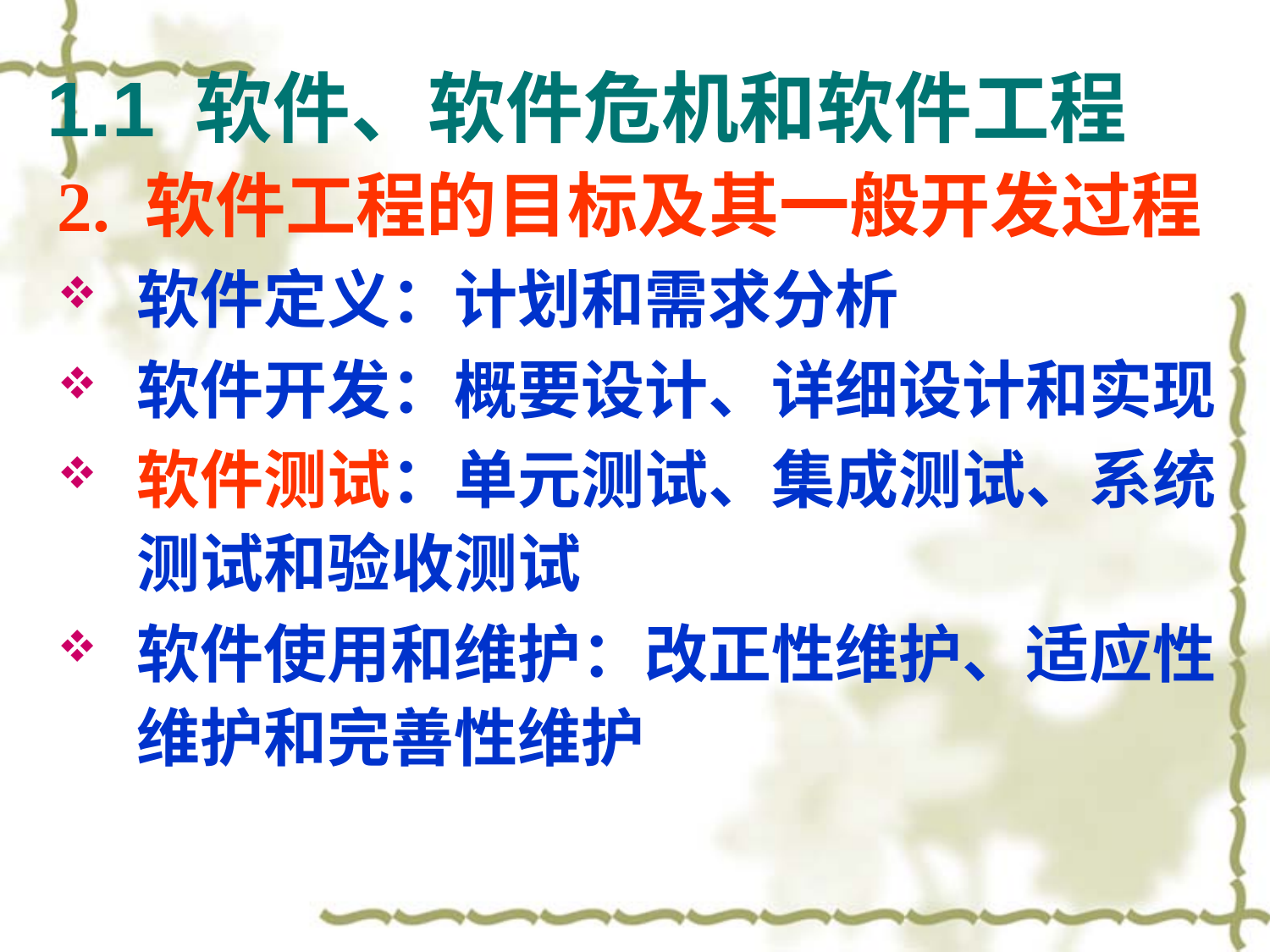

# 1.1 软件、软件危机和软件工程
2. 软件工程的目标及其一般开发过程
软件定义：计划和需求分析
软件开发：概要设计、详细设计和实现
软件测试：单元测试、集成测试、系统测试和验收测试
软件使用和维护：改正性维护、适应性维护和完善性维护